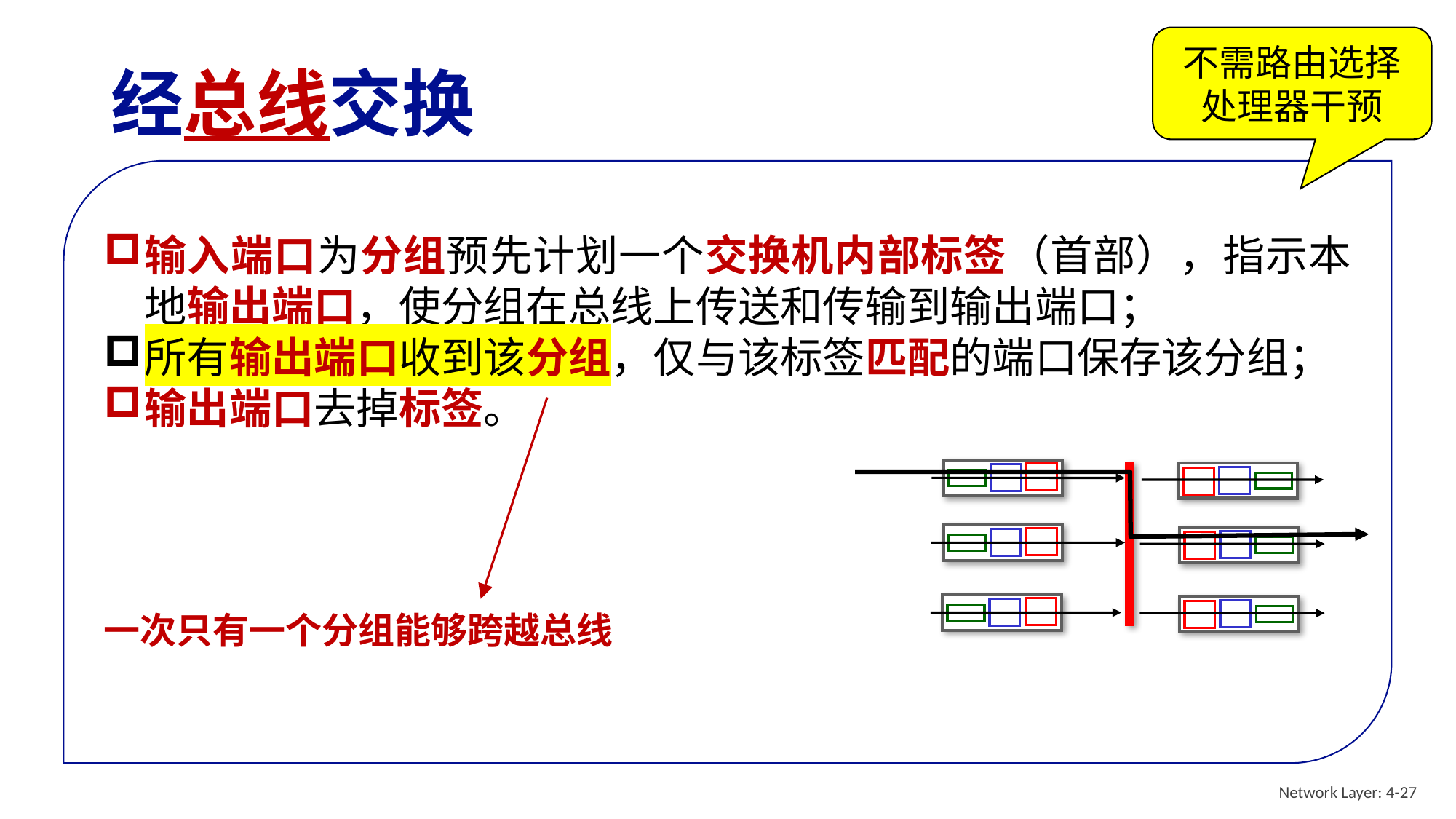

不需路由选择处理器干预
# 经总线交换
输入端口为分组预先计划一个交换机内部标签（首部），指示本地输出端口，使分组在总线上传送和传输到输出端口；
所有输出端口收到该分组，仅与该标签匹配的端口保存该分组；
输出端口去掉标签。

一次只有一个分组能够跨越总线

Network Layer: 4-27